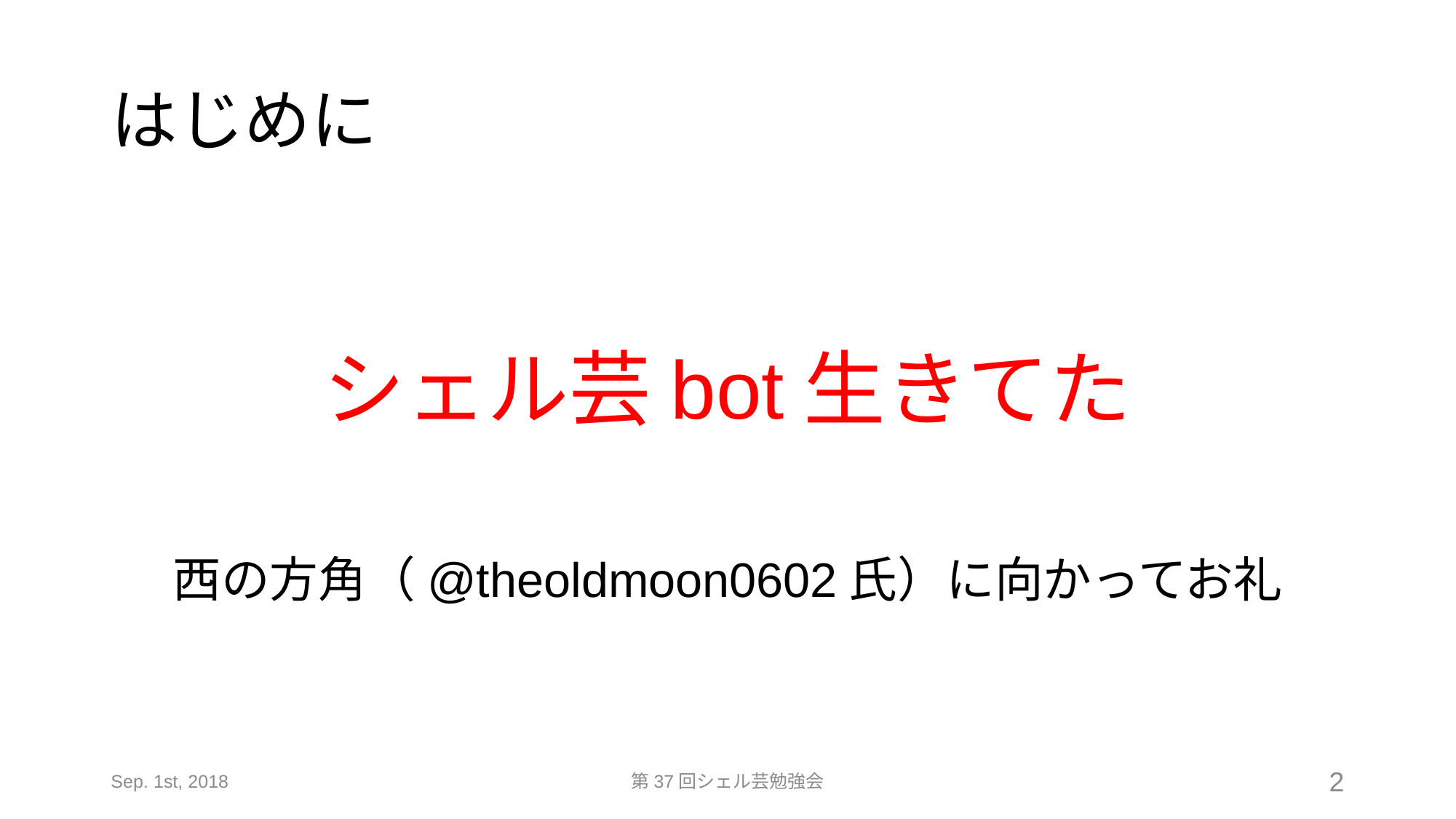

# はじめに
シェル芸bot生きてた

西の方角（@theoldmoon0602氏）に向かってお礼
Sep. 1st, 2018
第37回シェル芸勉強会
2